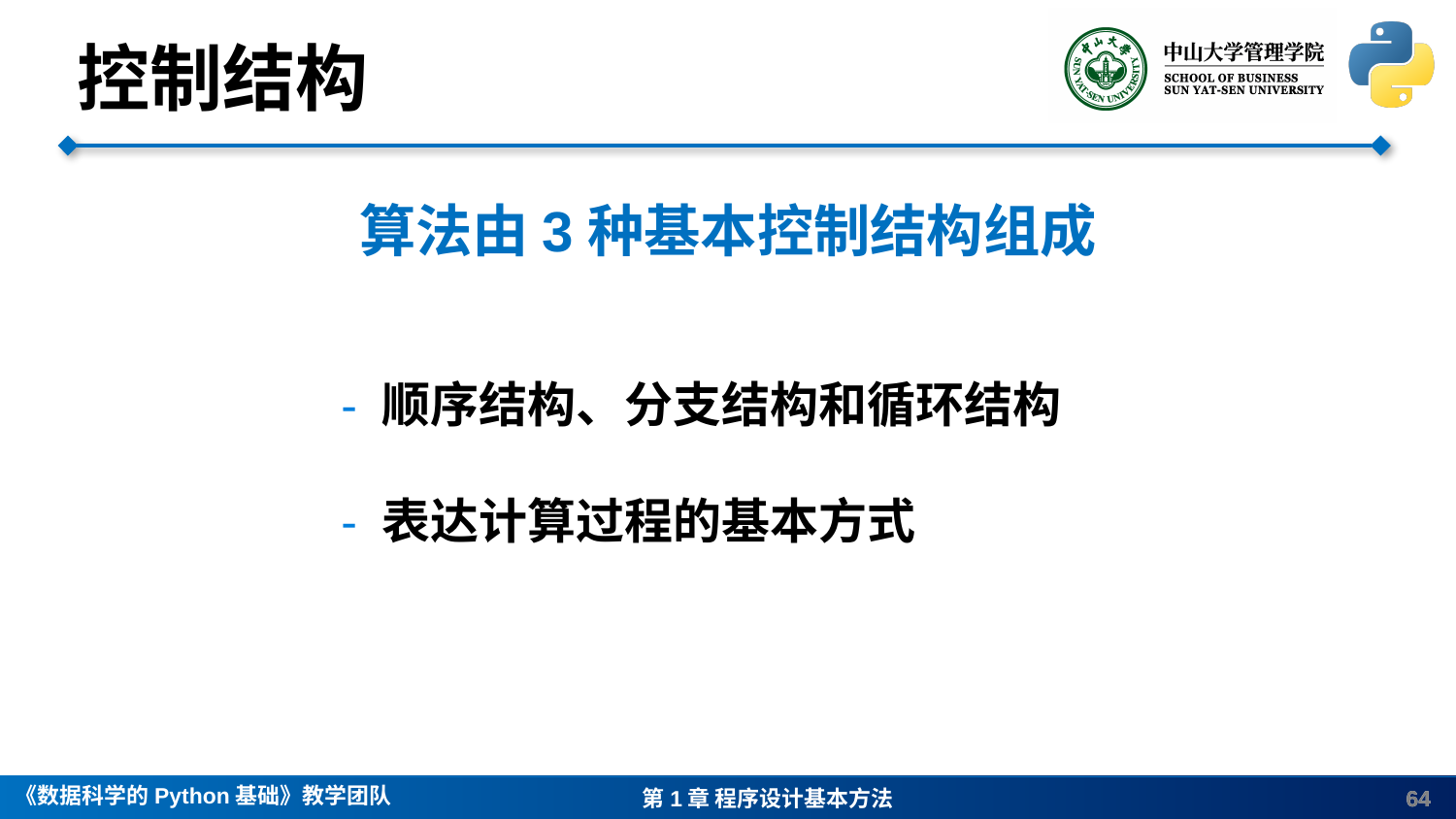

控制结构
算法由3种基本控制结构组成
- 顺序结构、分支结构和循环结构
- 表达计算过程的基本方式
64